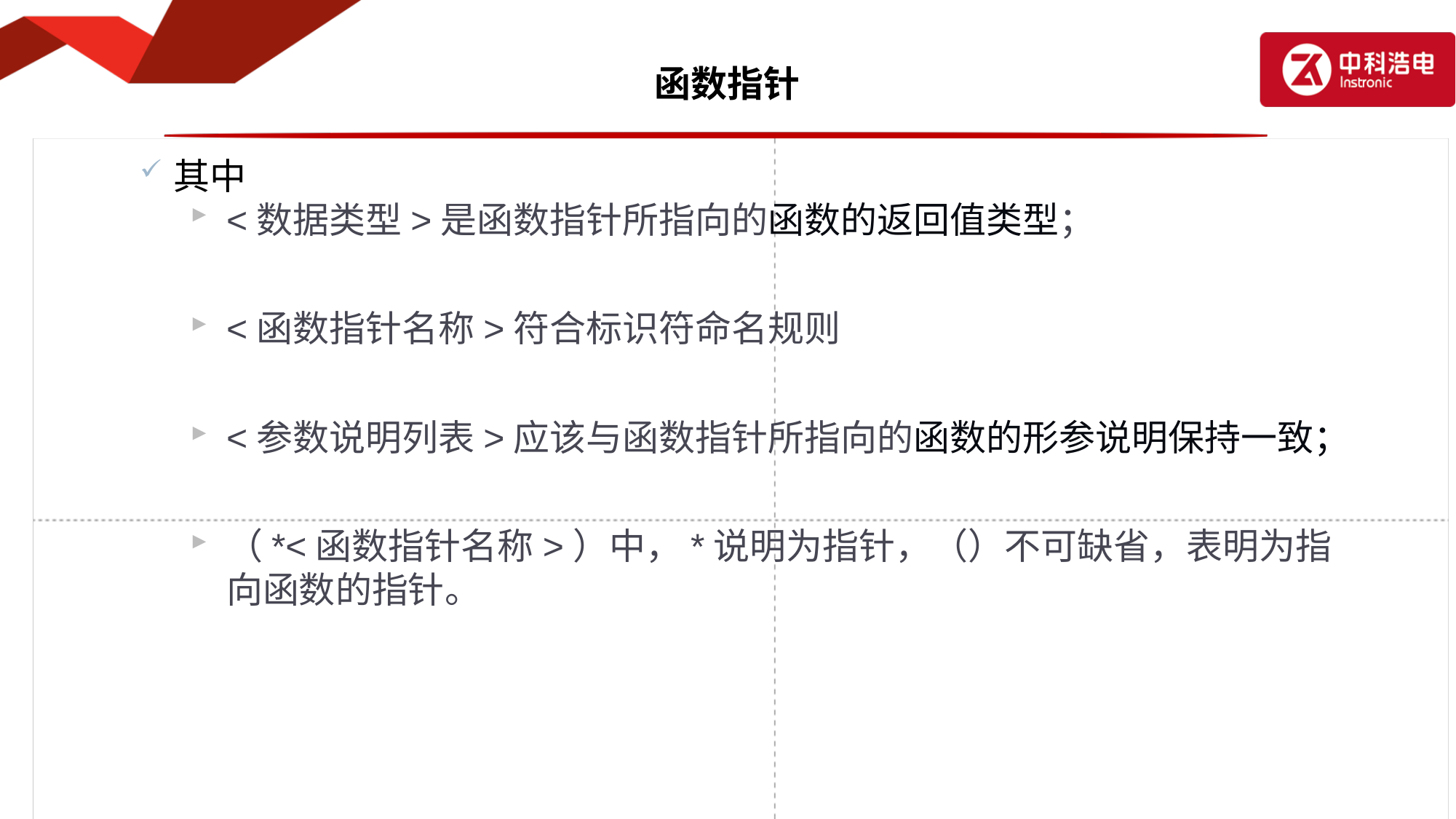

# 函数指针
其中
<数据类型>是函数指针所指向的函数的返回值类型；

<函数指针名称>符合标识符命名规则

<参数说明列表>应该与函数指针所指向的函数的形参说明保持一致；

（*<函数指针名称>）中，*说明为指针，（）不可缺省，表明为指向函数的指针。